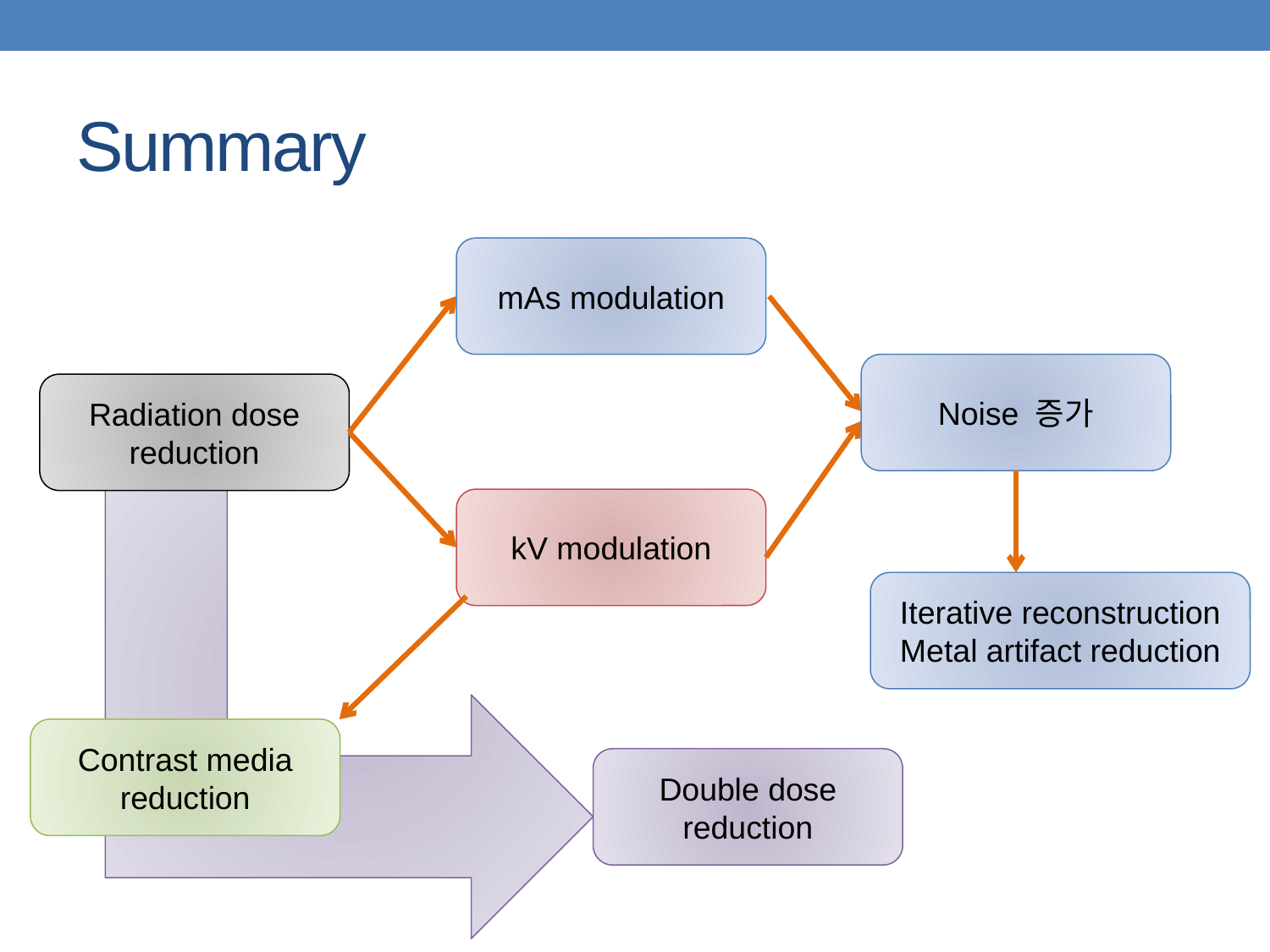

# Summary
mAs modulation
Noise 증가
Radiation dose reduction

Double dose reduction
kV modulation
Iterative reconstruction
Metal artifact reduction
Contrast media reduction